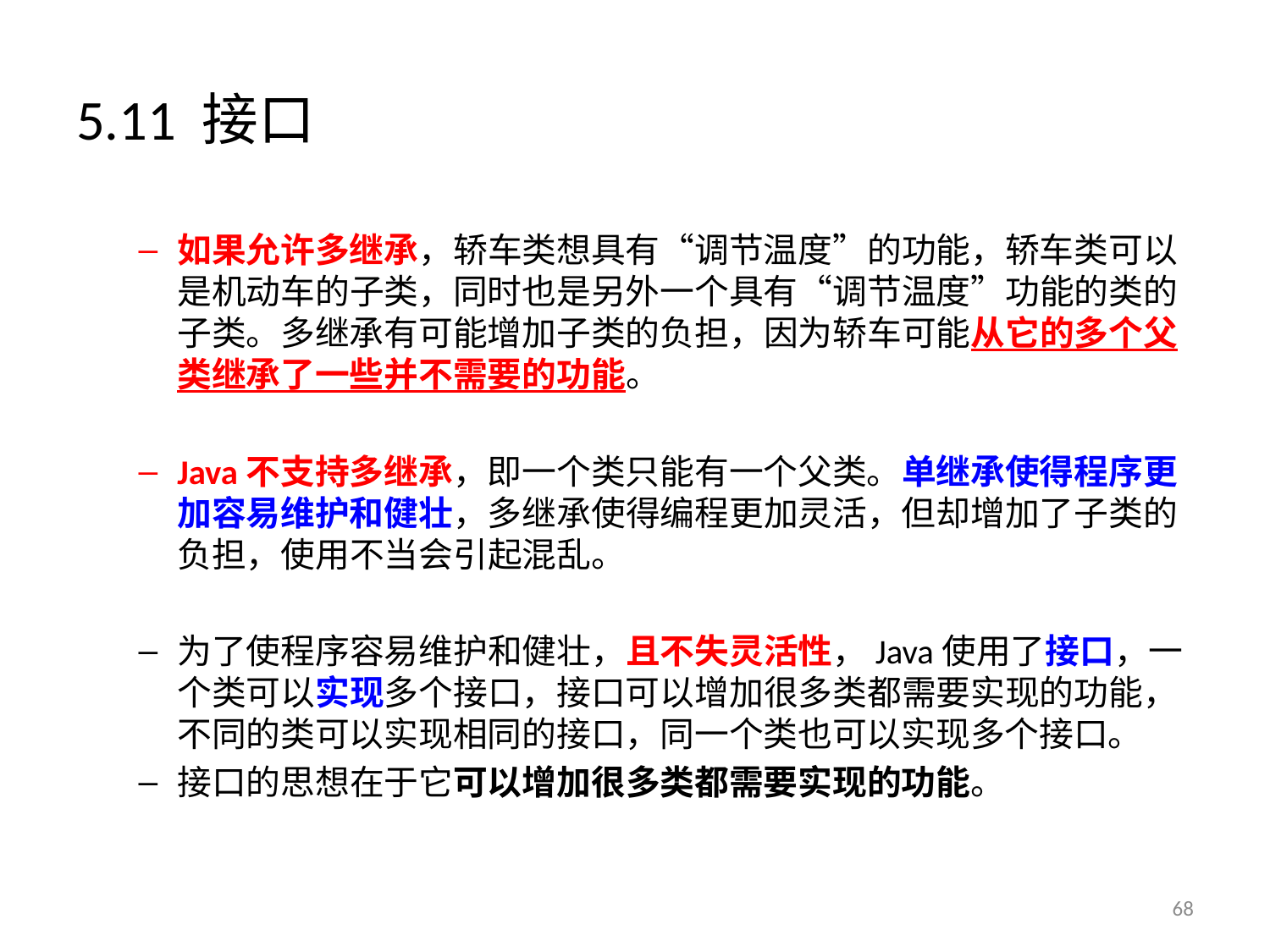

# 5.11 接口
如果允许多继承，轿车类想具有“调节温度”的功能，轿车类可以是机动车的子类，同时也是另外一个具有“调节温度”功能的类的子类。多继承有可能增加子类的负担，因为轿车可能从它的多个父类继承了一些并不需要的功能。

Java不支持多继承，即一个类只能有一个父类。单继承使得程序更加容易维护和健壮，多继承使得编程更加灵活，但却增加了子类的负担，使用不当会引起混乱。

为了使程序容易维护和健壮，且不失灵活性，Java使用了接口，一个类可以实现多个接口，接口可以增加很多类都需要实现的功能，不同的类可以实现相同的接口，同一个类也可以实现多个接口。
接口的思想在于它可以增加很多类都需要实现的功能。
68